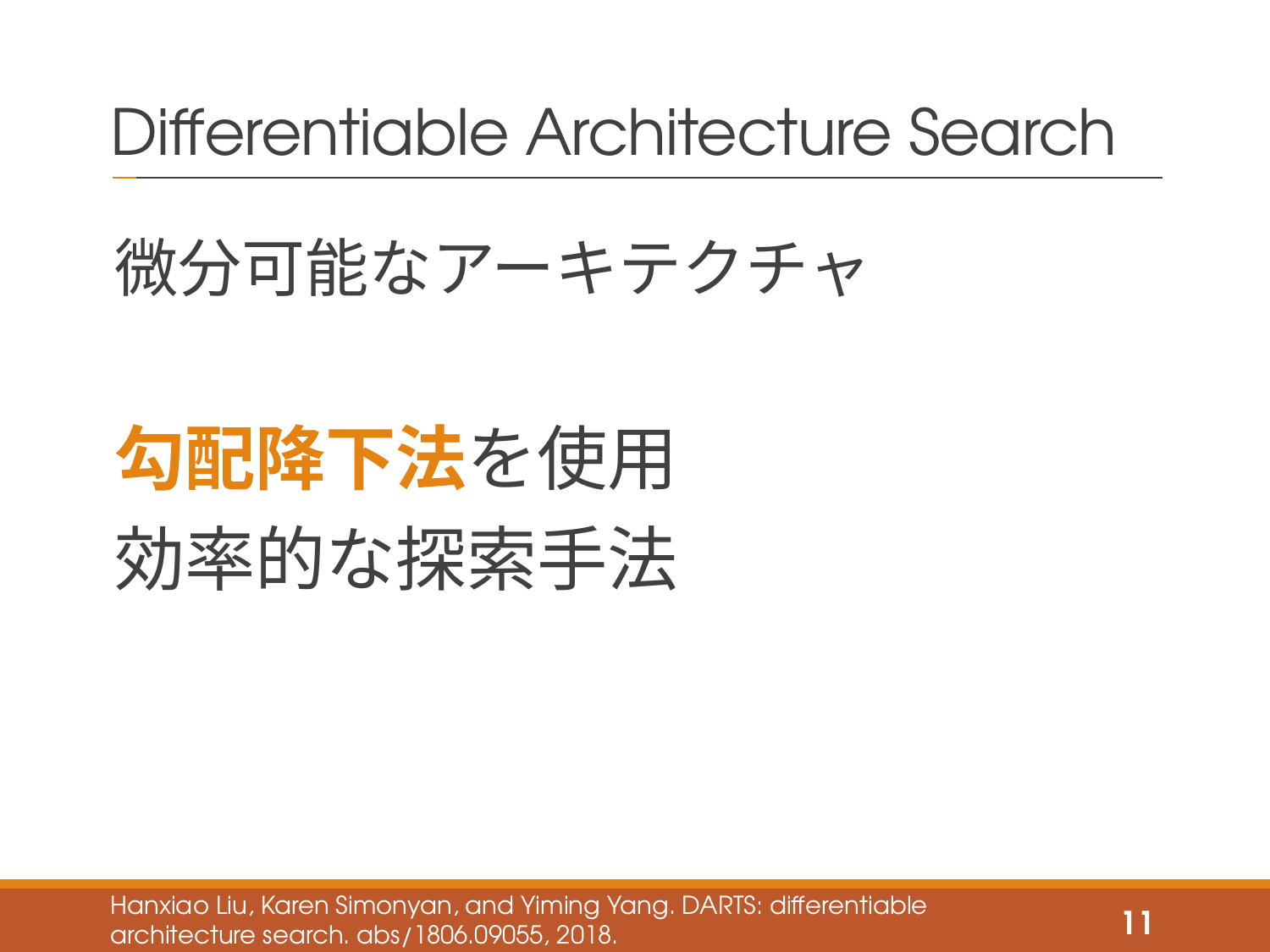

# Differentiable Architecture Search
微分可能なアーキテクチャ

勾配降下法を使用
効率的な探索手法
Hanxiao Liu, Karen Simonyan, and Yiming Yang. DARTS: differentiable architecture search. abs/1806.09055, 2018.
11